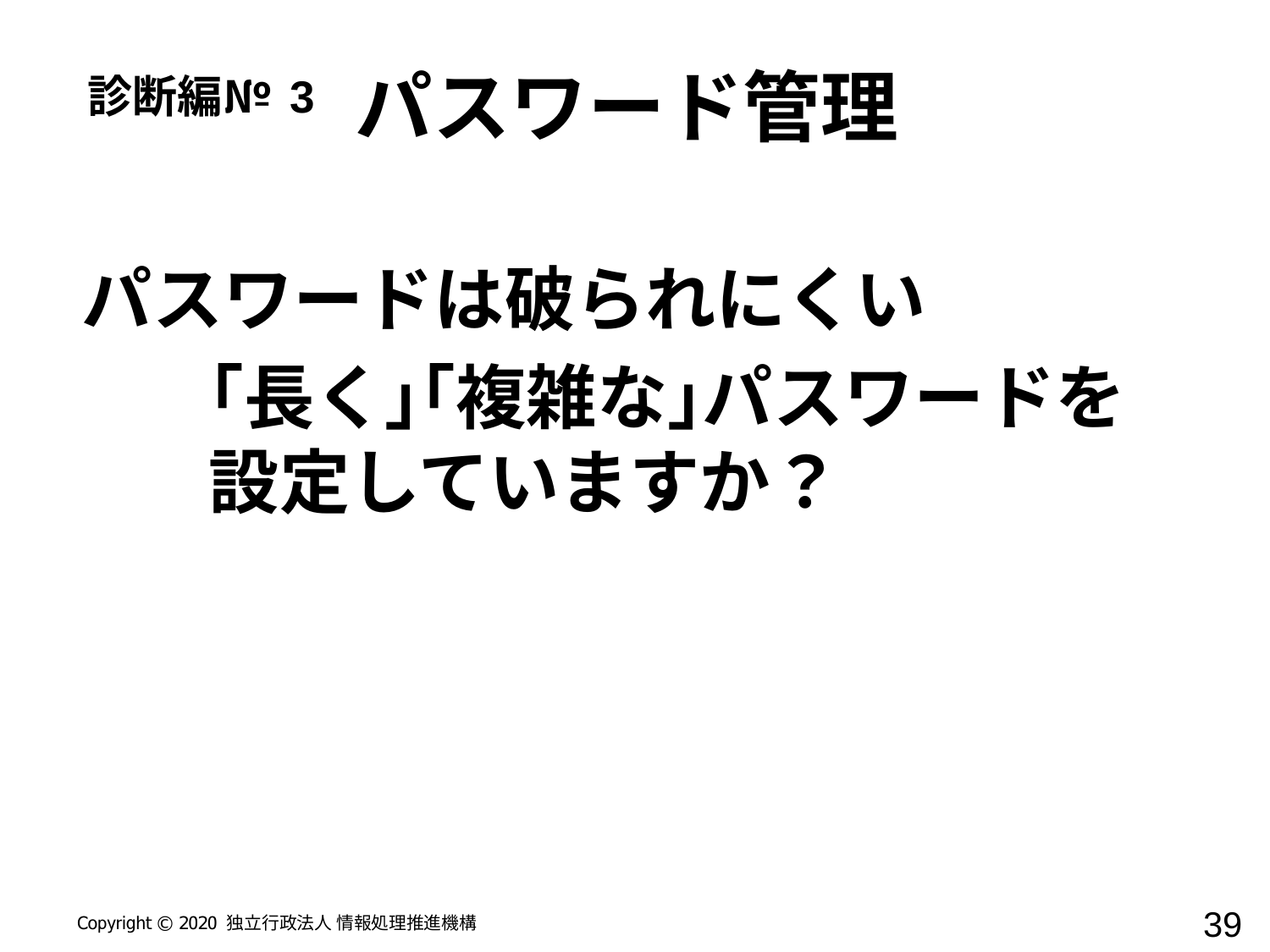

# 診断編№3 パスワード管理

パスワードは破られにくい
	｢長く｣｢複雑な｣パスワードを　	設定していますか？